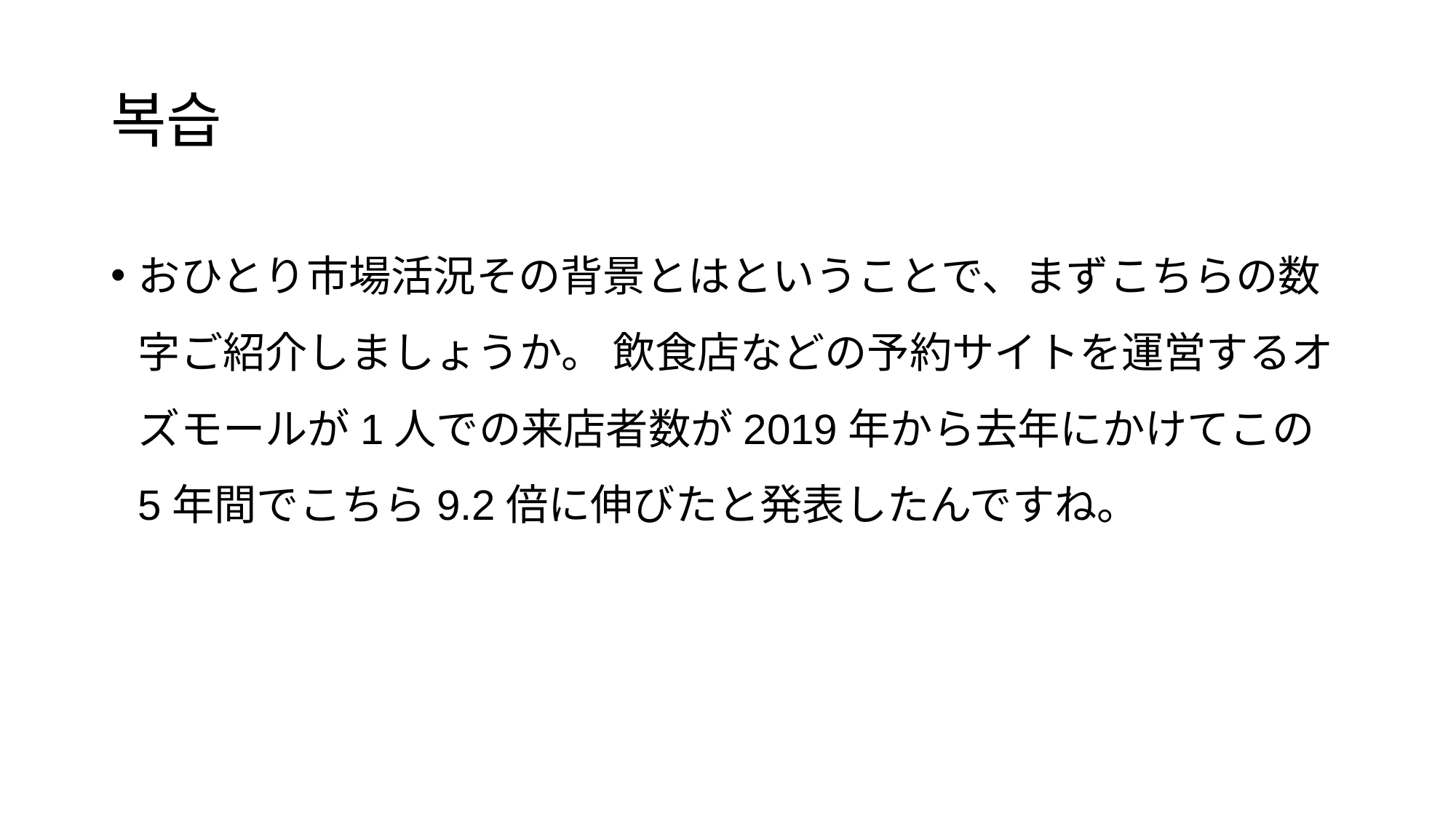

# 복습
おひとり市場活況その背景とはということで、まずこちらの数字ご紹介しましょうか。 飲食店などの予約サイトを運営するオズモールが1人での来店者数が2019年から去年にかけてこの5年間でこちら9.2倍に伸びたと発表したんですね。